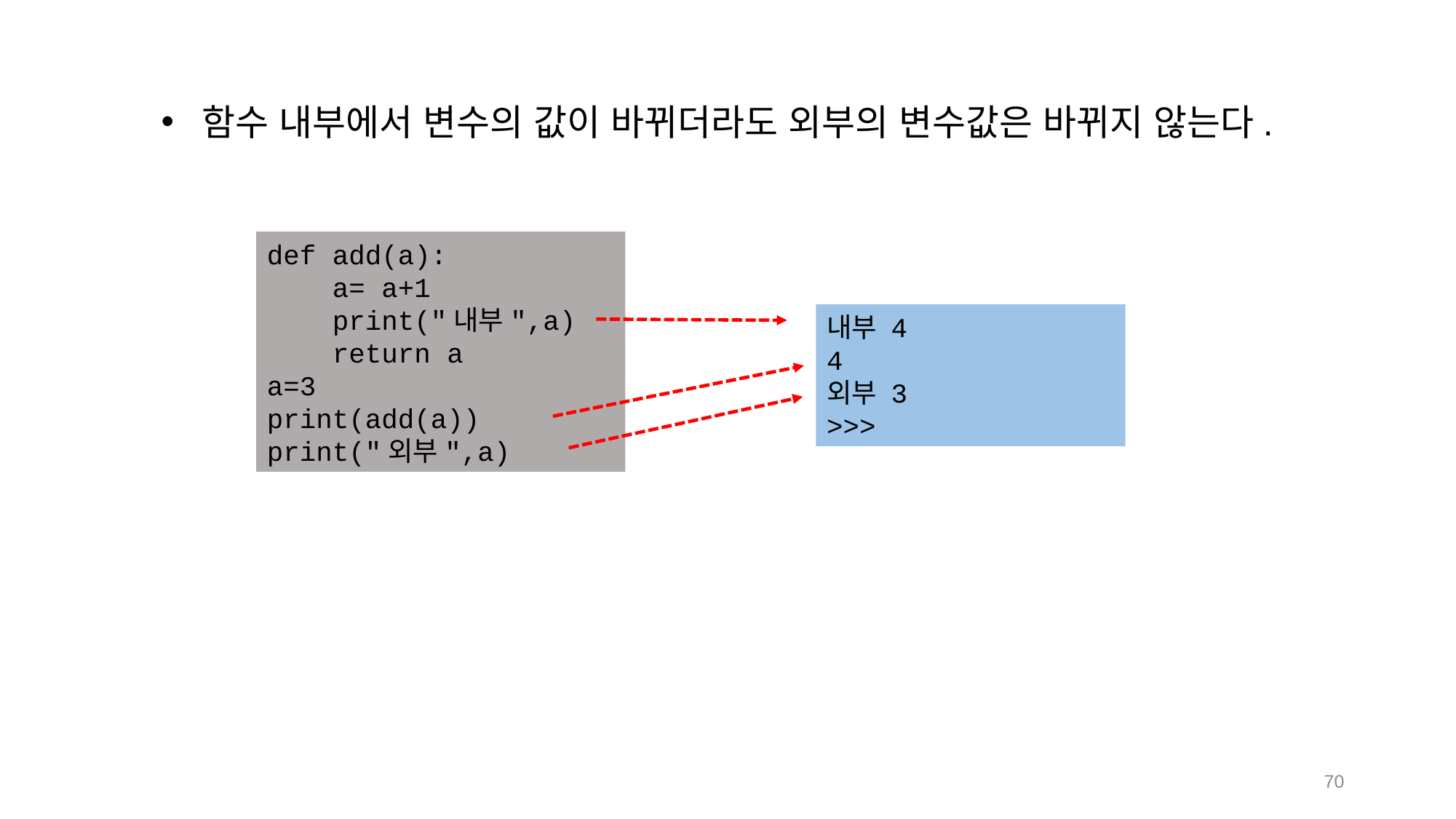

함수 내부에서 변수의 값이 바뀌더라도 외부의 변수값은 바뀌지 않는다.
def add(a):
    a= a+1
    print("내부",a)
    return a
a=3
print(add(a))
print("외부",a)
내부 4
4
외부 3
>>>
70